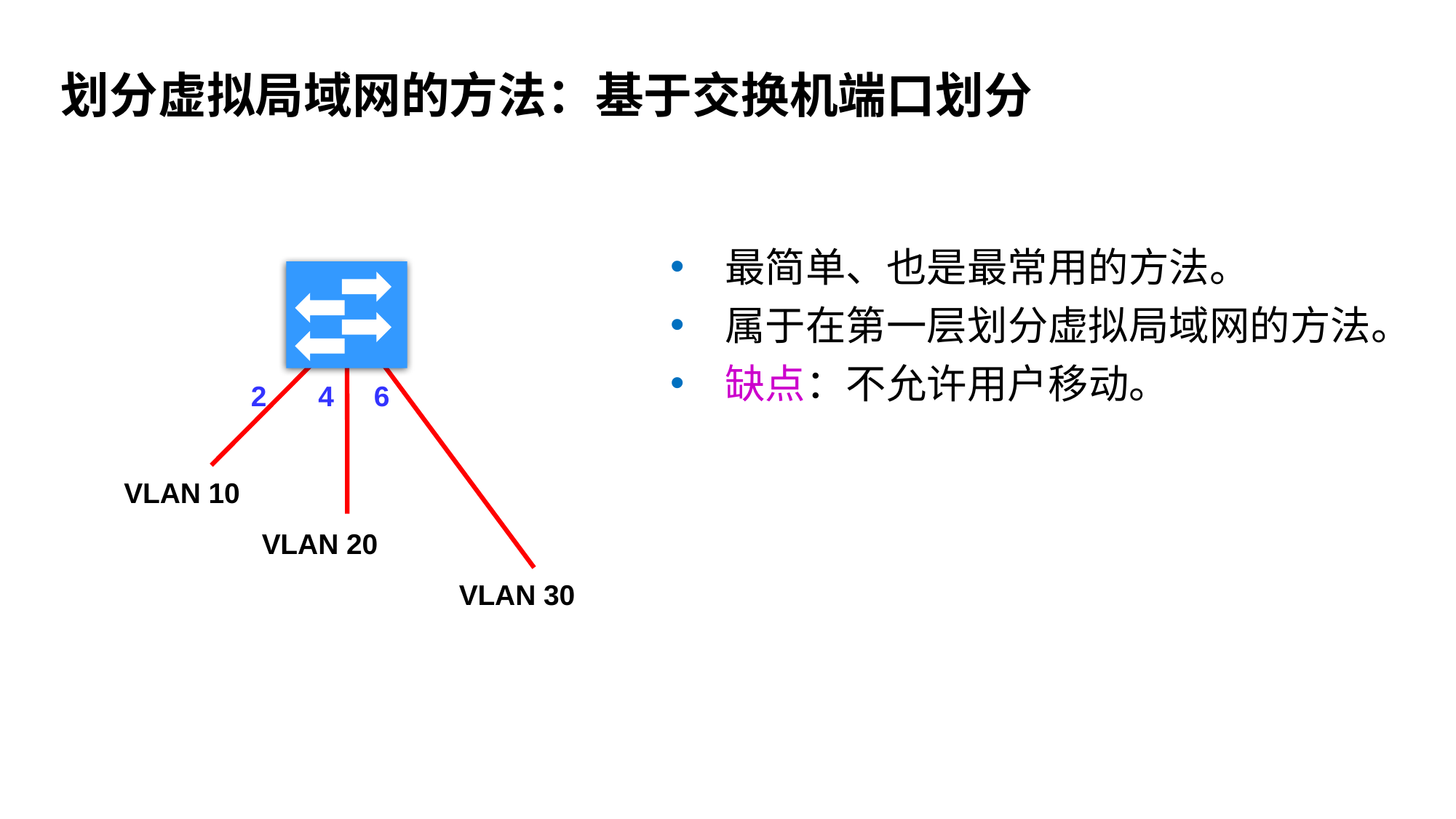

划分虚拟局域网的方法：基于交换机端口划分
最简单、也是最常用的方法。
属于在第一层划分虚拟局域网的方法。
缺点：不允许用户移动。

2
4
6
VLAN 10
VLAN 20
VLAN 30